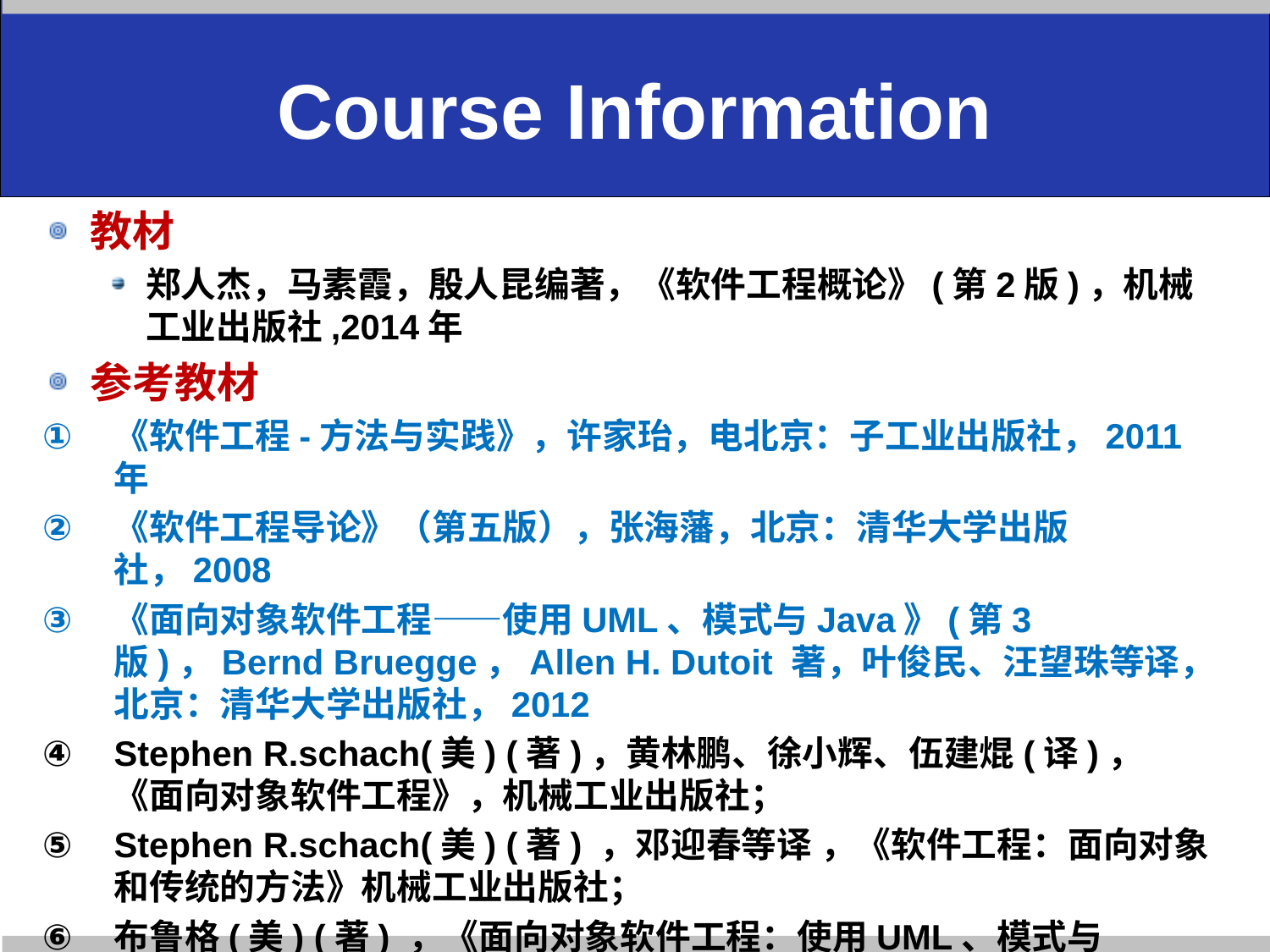

# Course Information
教材
郑人杰，马素霞，殷人昆编著，《软件工程概论》(第2版)，机械工业出版社,2014年
参考教材
《软件工程-方法与实践》，许家珆，电北京：子工业出版社，2011年
《软件工程导论》（第五版），张海藩，北京：清华大学出版社，2008
《面向对象软件工程——使用UML、模式与Java》(第3版)，Bernd Bruegge，Allen H. Dutoit 著，叶俊民、汪望珠等译，北京：清华大学出版社，2012
Stephen R.schach(美) (著)，黄林鹏、徐小辉、伍建焜(译)， 《面向对象软件工程》，机械工业出版社；
Stephen R.schach(美) (著) ，邓迎春等译 ，《软件工程：面向对象和传统的方法》机械工业出版社；
布鲁格(美) (著) ，《面向对象软件工程：使用UML、模式与Java》(第3版)

4